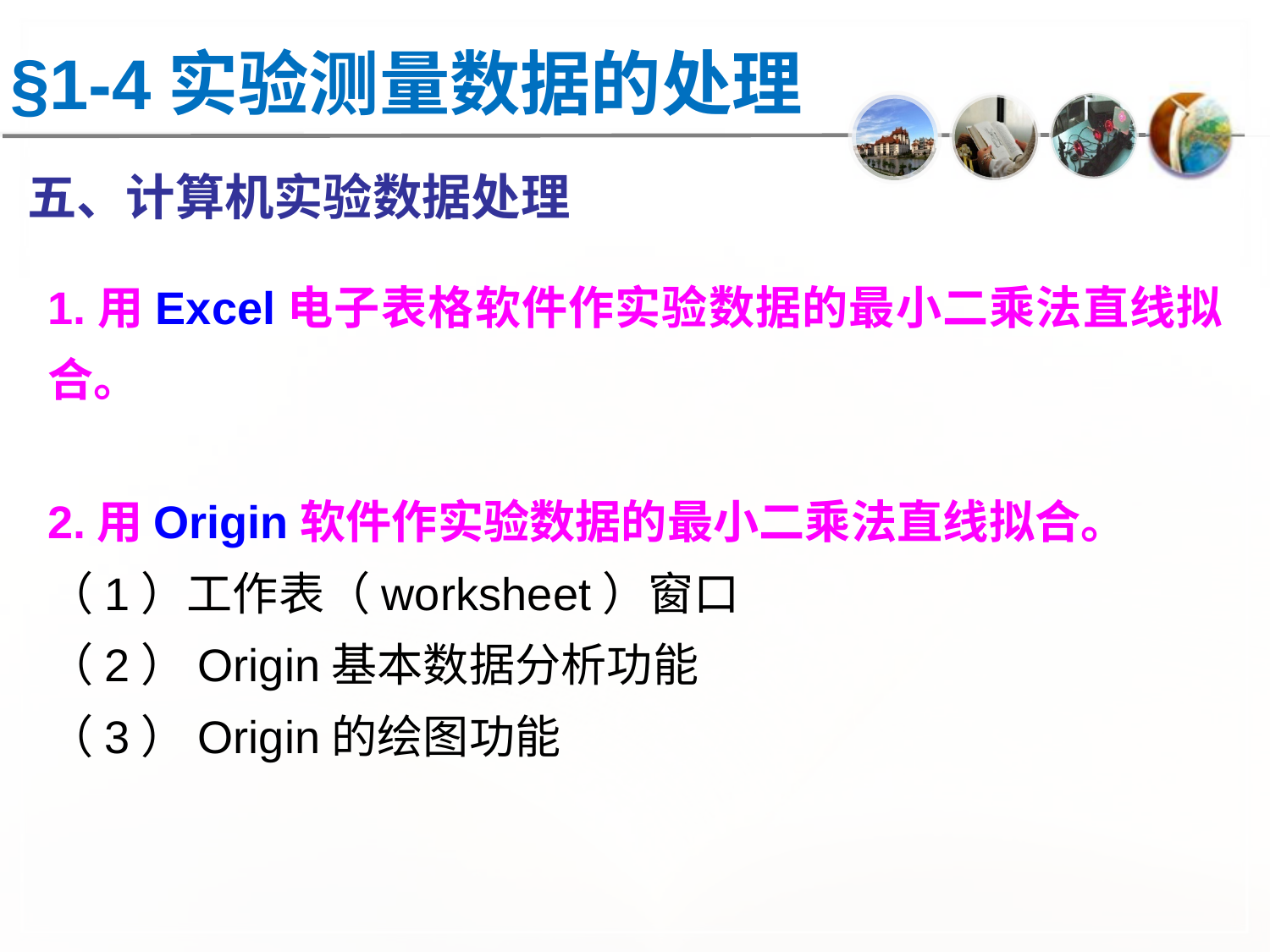

§1-4实验测量数据的处理
五、计算机实验数据处理
1.用Excel电子表格软件作实验数据的最小二乘法直线拟合。

2.用Origin软件作实验数据的最小二乘法直线拟合。
（1）工作表（worksheet）窗口
（2）Origin基本数据分析功能
（3）Origin的绘图功能